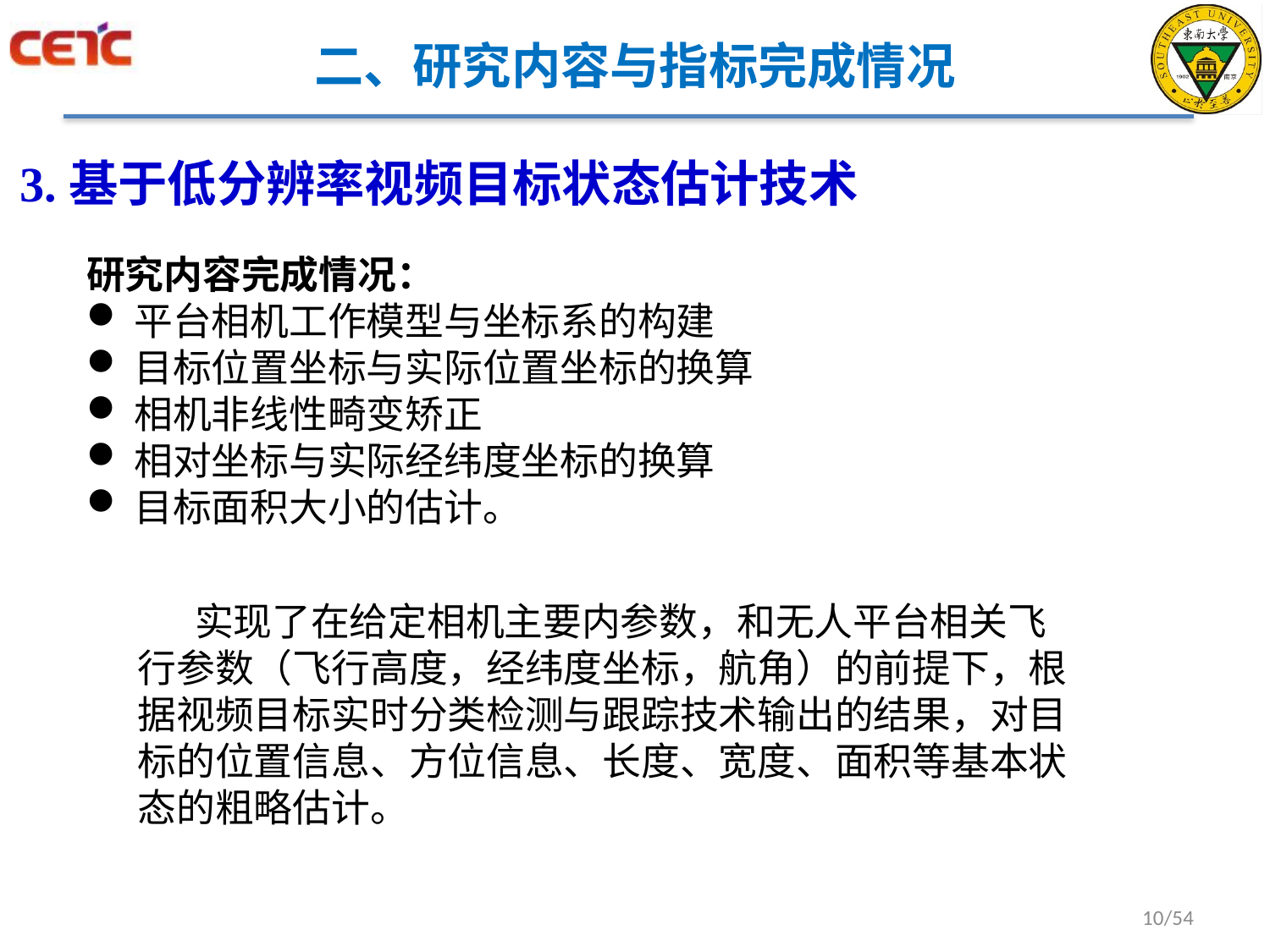

# 二、研究内容与指标完成情况
3.基于低分辨率视频目标状态估计技术

研究内容完成情况：
平台相机工作模型与坐标系的构建
目标位置坐标与实际位置坐标的换算
相机非线性畸变矫正
相对坐标与实际经纬度坐标的换算
目标面积大小的估计。
实现了在给定相机主要内参数，和无人平台相关飞行参数（飞行高度，经纬度坐标，航角）的前提下，根据视频目标实时分类检测与跟踪技术输出的结果，对目标的位置信息、方位信息、长度、宽度、面积等基本状态的粗略估计。
10/54